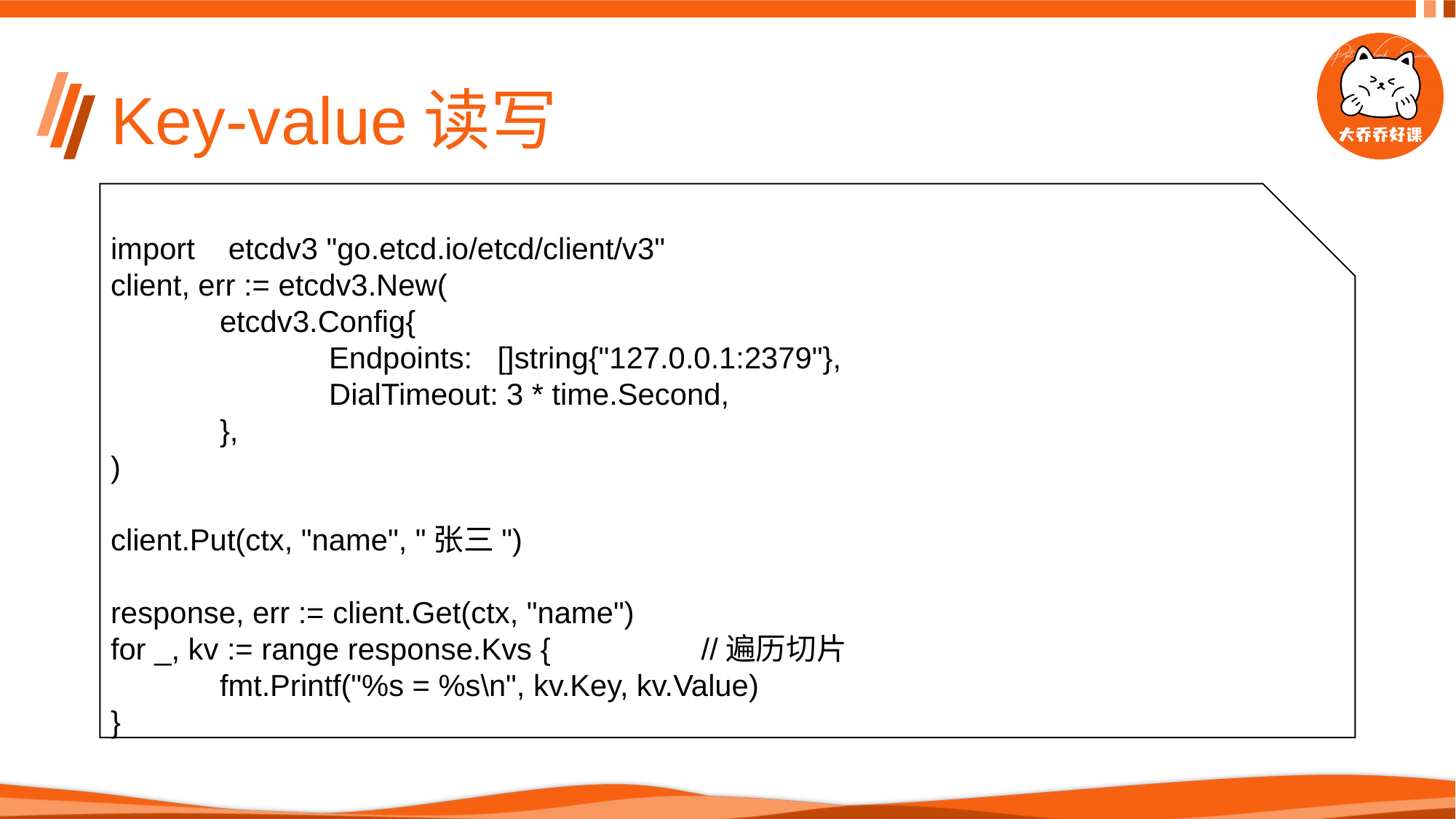

# Key-value读写
import    etcdv3 "go.etcd.io/etcd/client/v3"
client, err := etcdv3.New(
	etcdv3.Config{
		Endpoints:   []string{"127.0.0.1:2379"},
		DialTimeout: 3 * time.Second,
	},
)

client.Put(ctx, "name", "张三")

response, err := client.Get(ctx, "name")
for _, kv := range response.Kvs {                  //遍历切片
	fmt.Printf("%s = %s\n", kv.Key, kv.Value)
}